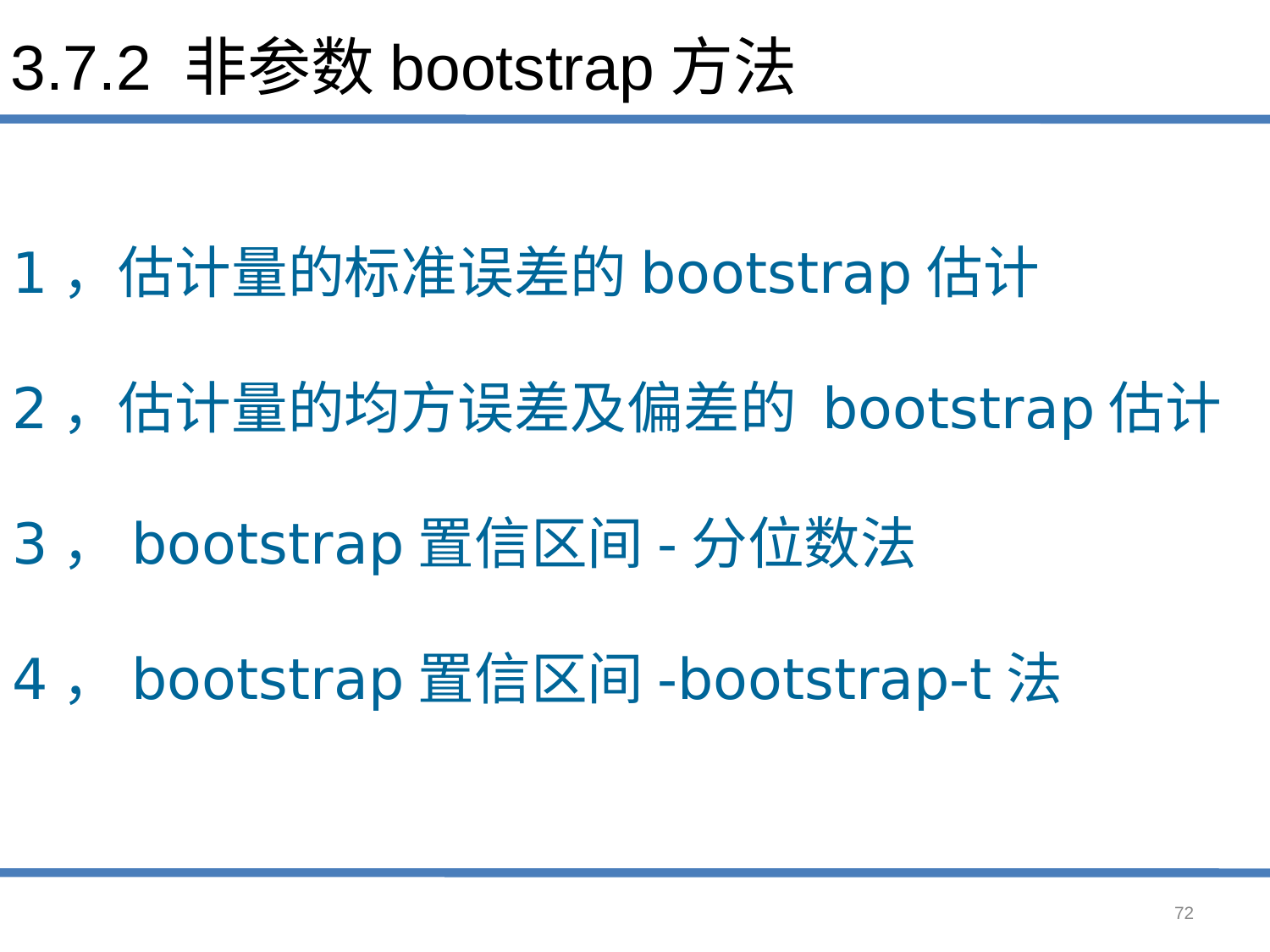

# 3.7.2 非参数bootstrap方法
1，估计量的标准误差的bootstrap估计

2，估计量的均方误差及偏差的 bootstrap估计

3，bootstrap置信区间-分位数法

4，bootstrap置信区间-bootstrap-t法
72